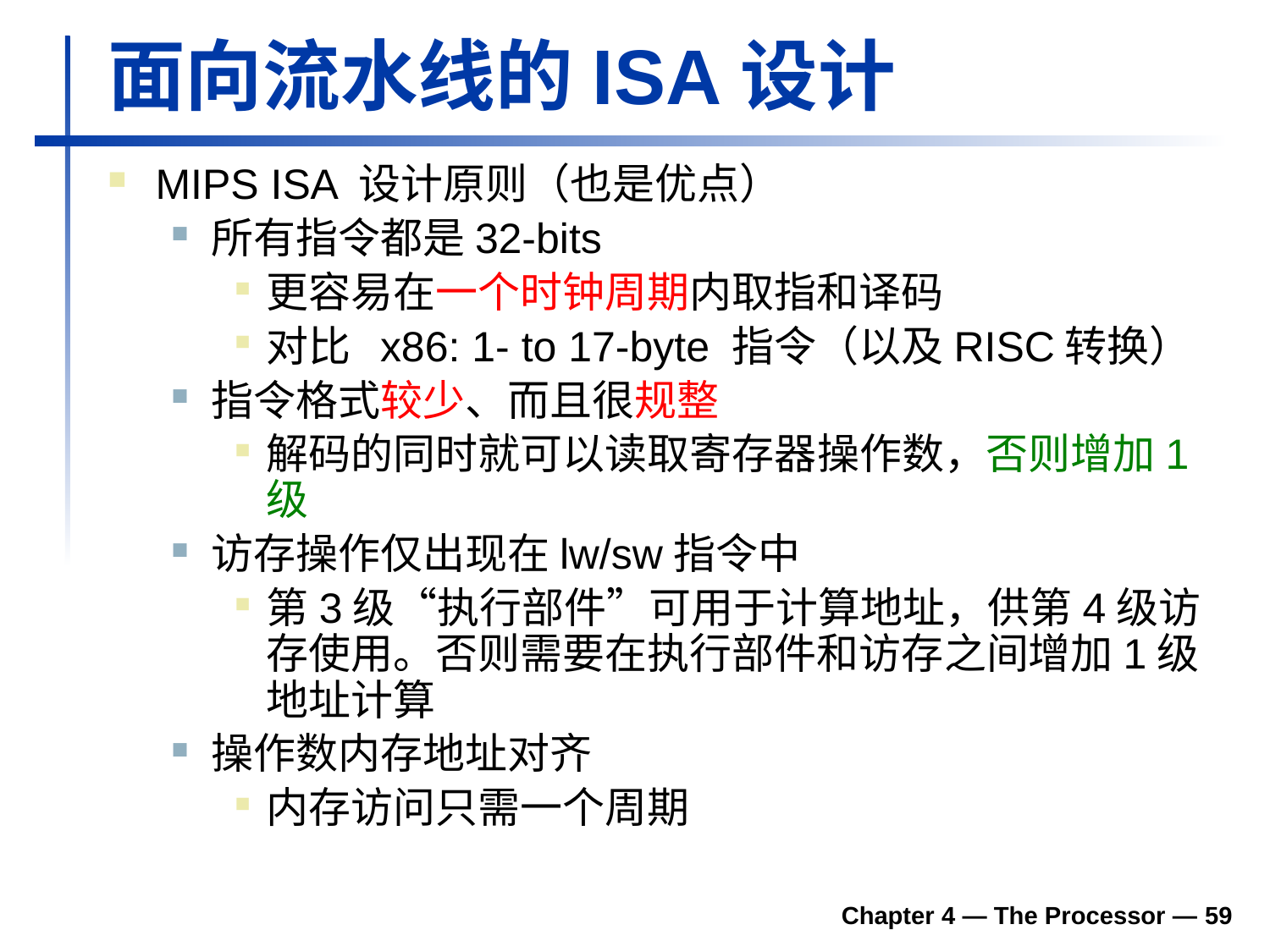

# 面向流水线的ISA设计
MIPS ISA 设计原则（也是优点）
所有指令都是32-bits
更容易在一个时钟周期内取指和译码
对比  x86: 1- to 17-byte 指令（以及RISC转换）
指令格式较少、而且很规整
解码的同时就可以读取寄存器操作数，否则增加1级
访存操作仅出现在lw/sw指令中
第3级“执行部件”可用于计算地址，供第4级访存使用。否则需要在执行部件和访存之间增加1级地址计算
操作数内存地址对齐
内存访问只需一个周期
Chapter 4 — The Processor — 59